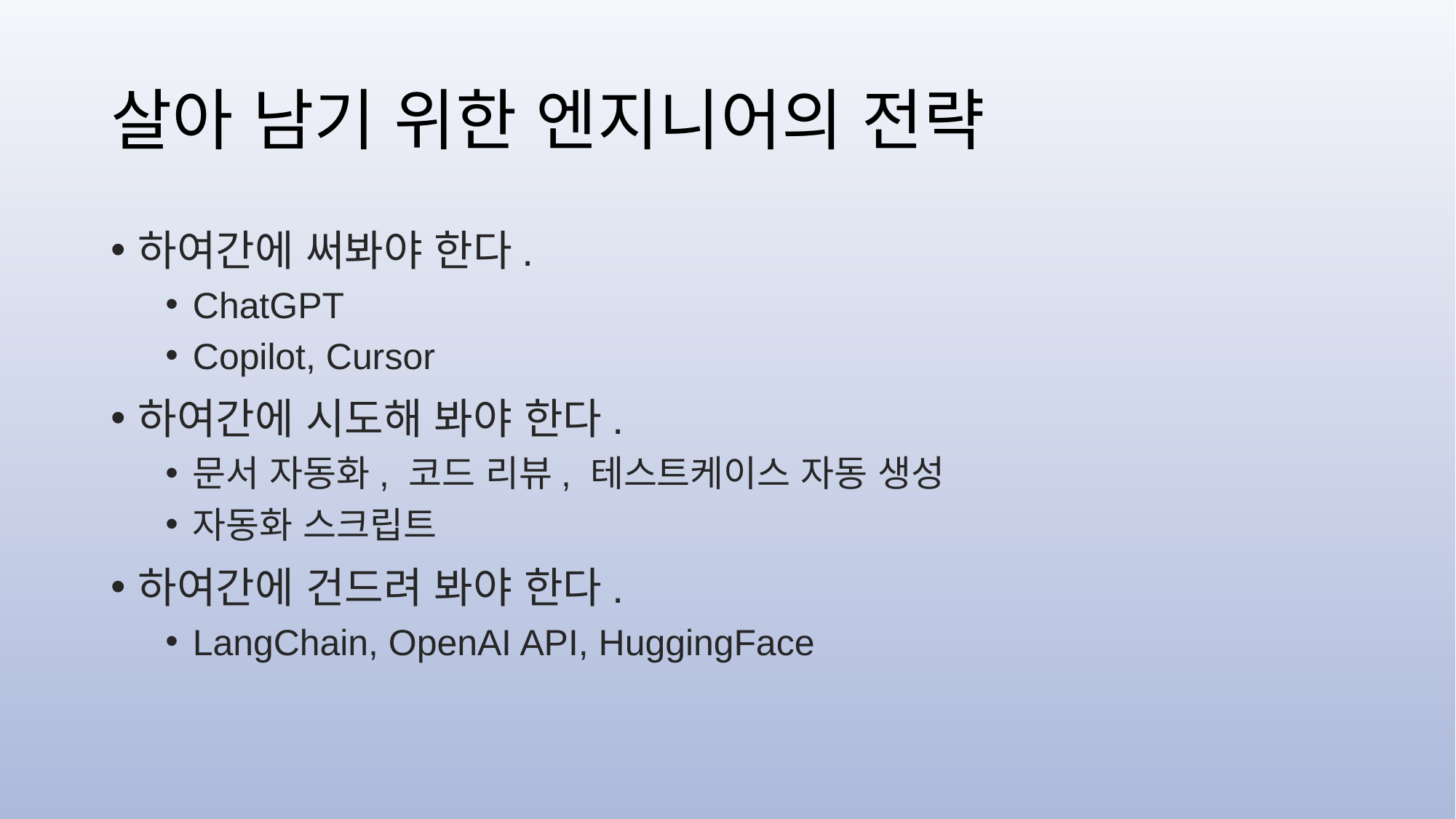

# 살아 남기 위한 엔지니어의 전략
하여간에 써봐야 한다.
ChatGPT
Copilot, Cursor
하여간에 시도해 봐야 한다.
문서 자동화, 코드 리뷰, 테스트케이스 자동 생성
자동화 스크립트
하여간에 건드려 봐야 한다.
LangChain, OpenAI API, HuggingFace